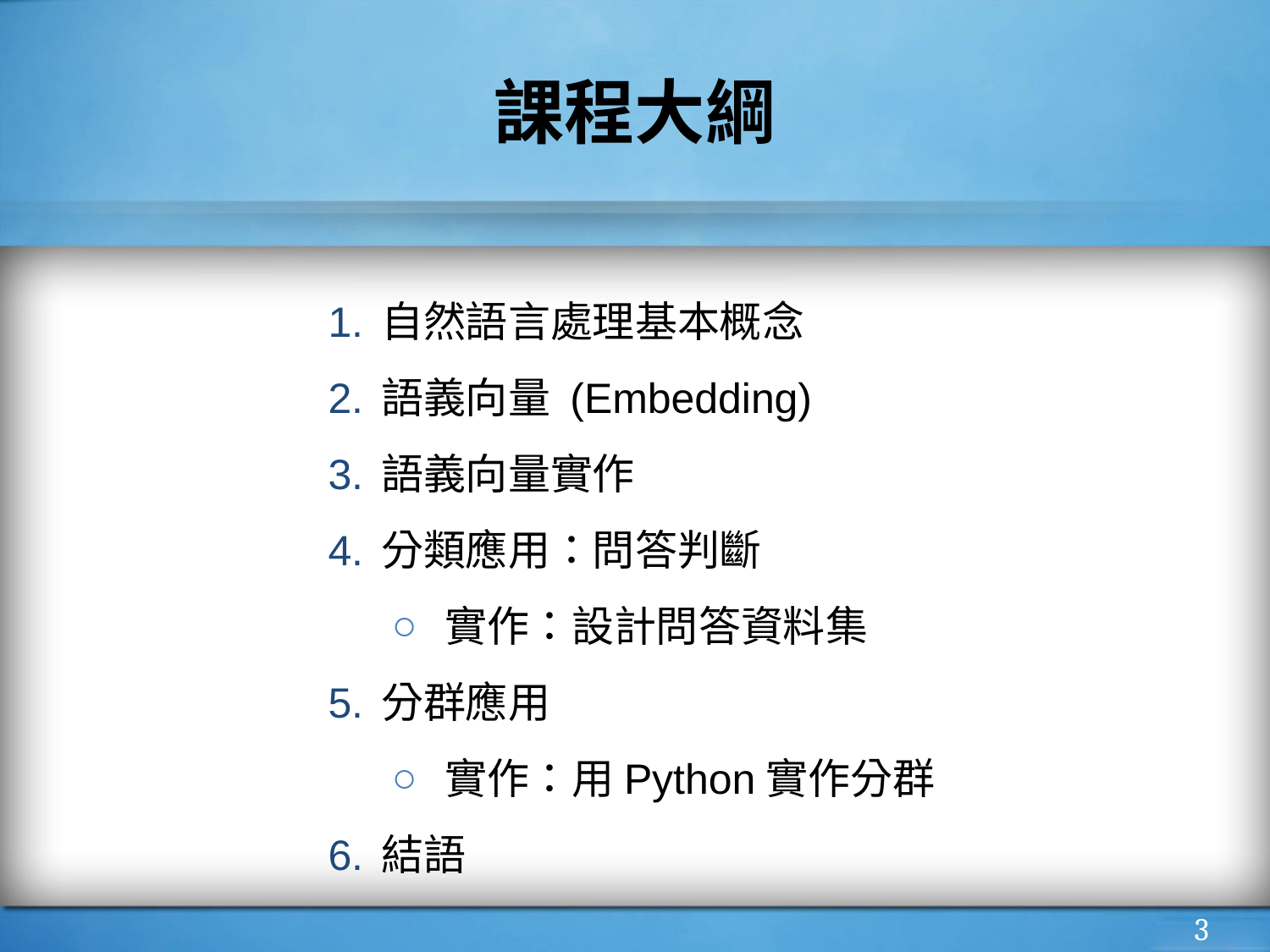

# 課程大綱
自然語言處理基本概念
語義向量 (Embedding)
語義向量實作
分類應用：問答判斷
實作：設計問答資料集
分群應用
實作：用Python實作分群
結語
3